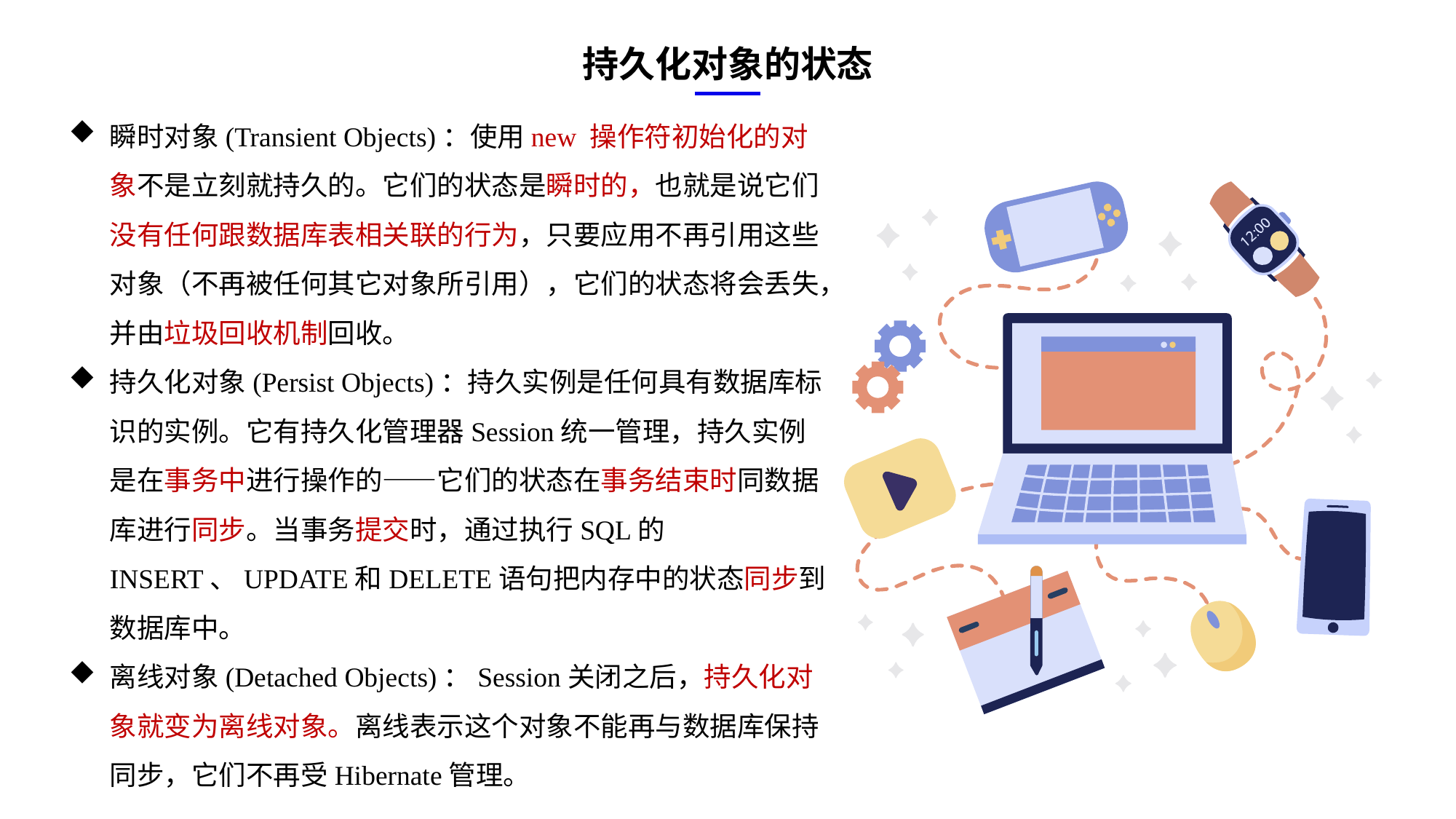

持久化对象的状态
瞬时对象(Transient Objects)：使用new 操作符初始化的对象不是立刻就持久的。它们的状态是瞬时的，也就是说它们没有任何跟数据库表相关联的行为，只要应用不再引用这些对象（不再被任何其它对象所引用），它们的状态将会丢失，并由垃圾回收机制回收。
持久化对象(Persist Objects)：持久实例是任何具有数据库标识的实例。它有持久化管理器Session统一管理，持久实例是在事务中进行操作的——它们的状态在事务结束时同数据库进行同步。当事务提交时，通过执行SQL的INSERT、UPDATE和DELETE语句把内存中的状态同步到数据库中。
离线对象(Detached Objects)：Session关闭之后，持久化对象就变为离线对象。离线表示这个对象不能再与数据库保持同步，它们不再受Hibernate管理。

e7d195523061f1c0ae0eb3eed39d2bcef4622b2499a05fe6567B54A876BEB457BD1EB8EBE9915191D1FA2E860D28D251AB291D9CBBDD28D4BD16020FD75D8281481517FC21E86E4C931520AFA1087E92E357E3DB373CA326F6F926B1A67F681E99E875FFD293B2C32B3919AE4D43F9436862A7DD54F9346DF3662D8AB7319030EF75D53FF682DE13